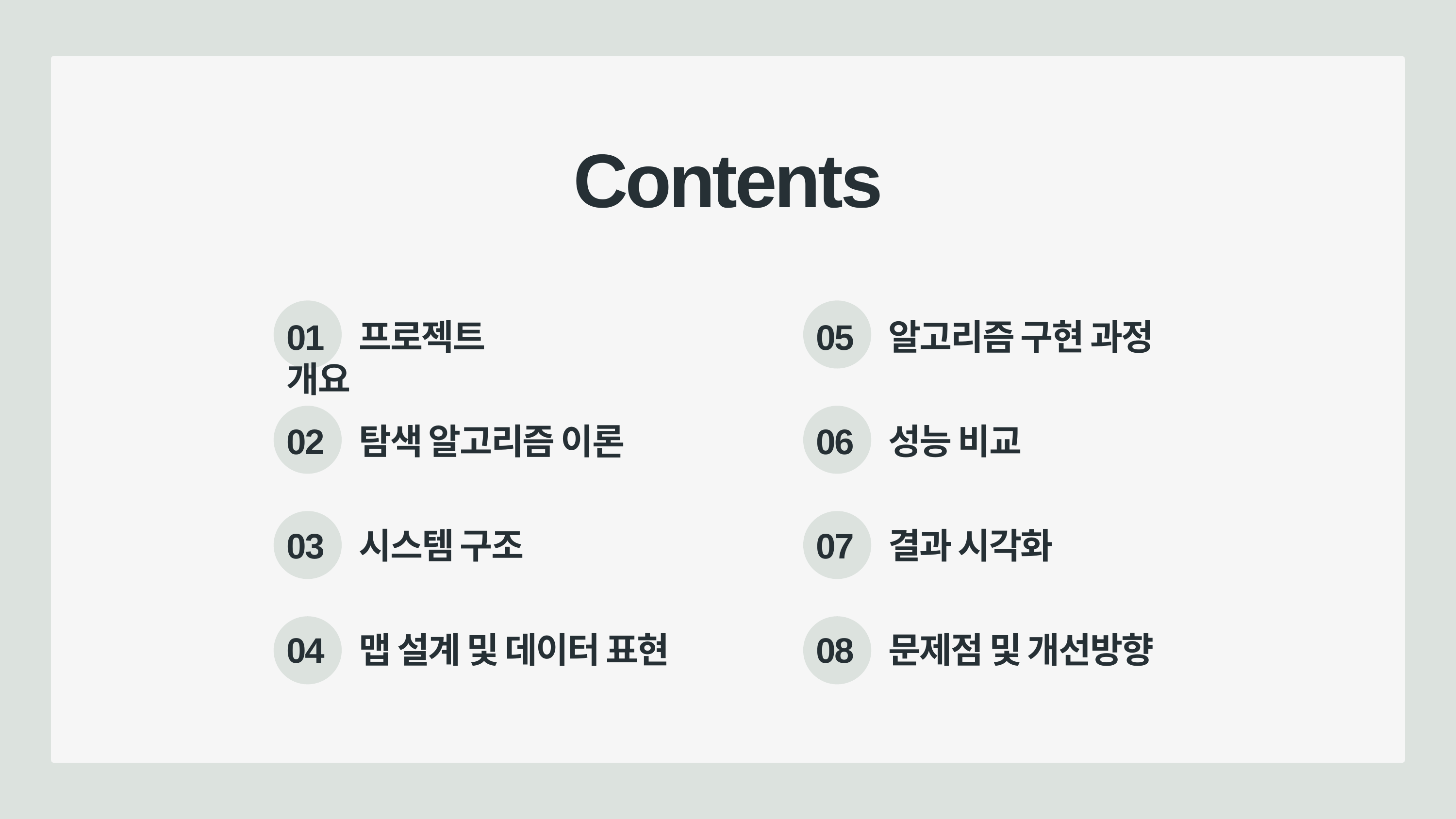

Contents

01   프로젝트 개요
05   알고리즘 구현 과정

02   탐색 알고리즘 이론
06   성능 비교

03   시스템 구조
07   결과 시각화

04   맵 설계 및 데이터 표현
08   문제점 및 개선방향